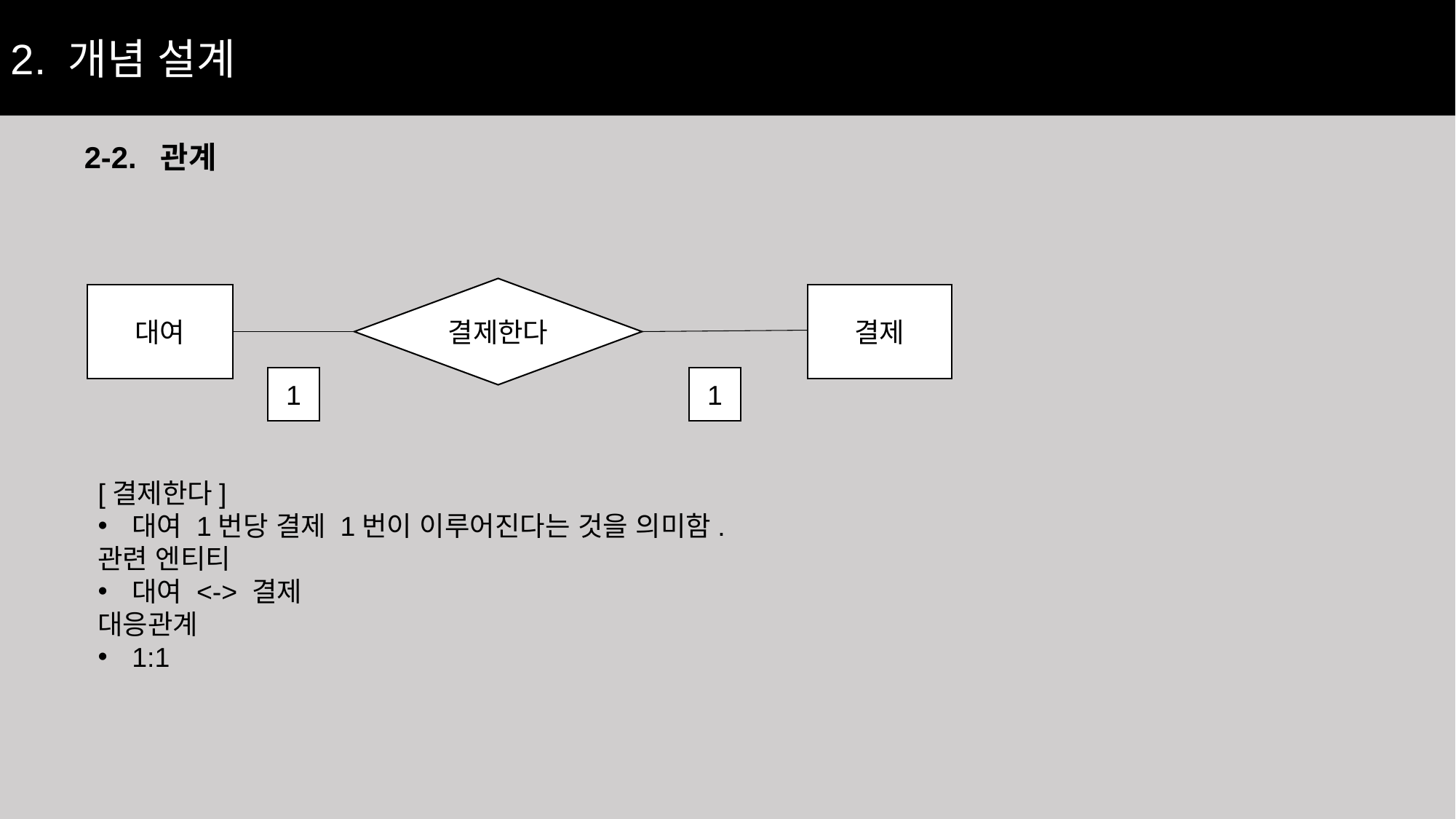

2. 개념 설계
2-2.  관계
결제한다
대여
결제
1
1
[결제한다]
대여 1번당 결제 1번이 이루어진다는 것을 의미함.
관련 엔티티
대여 <-> 결제
대응관계
1:1
20